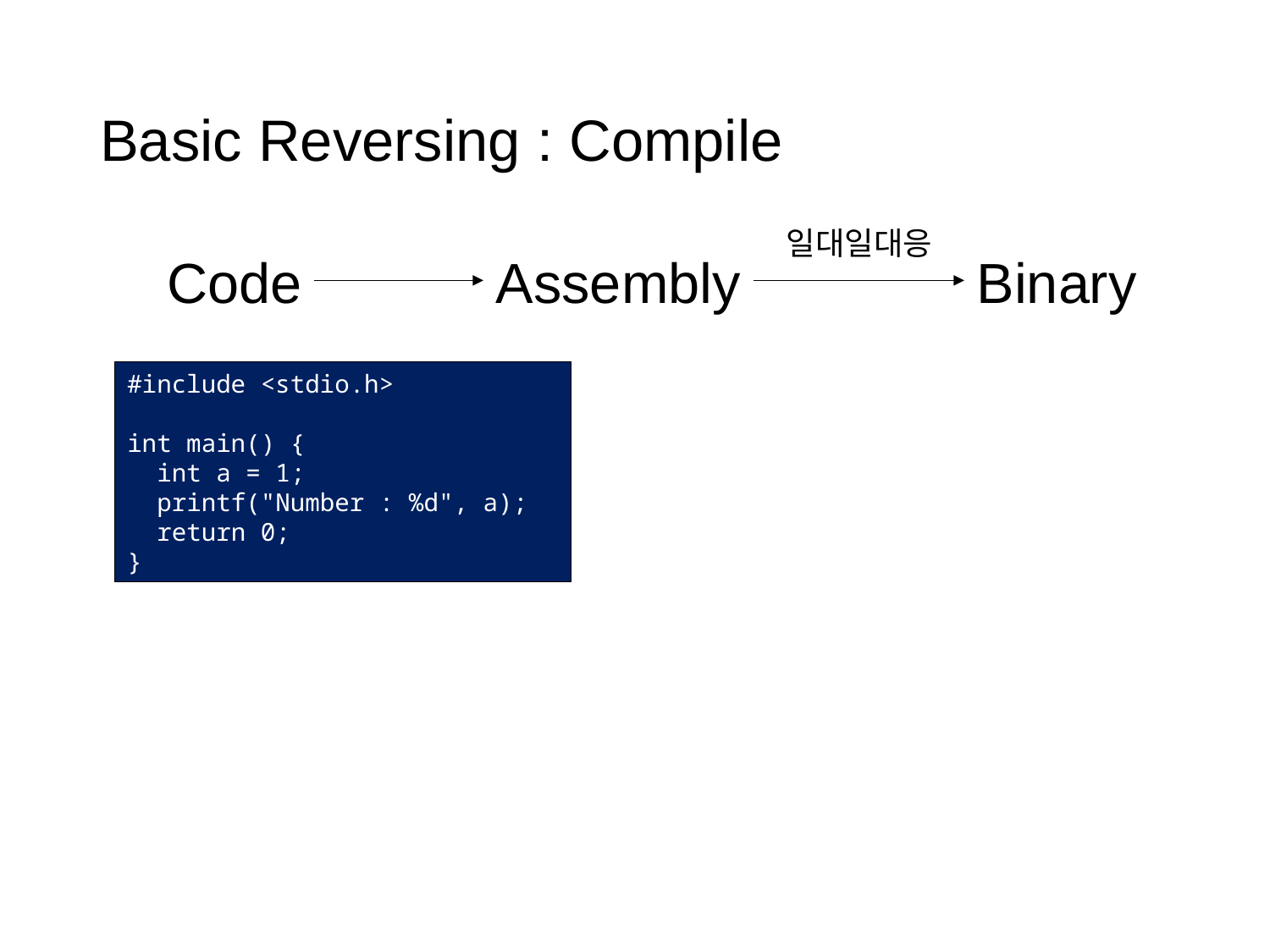

# Basic Reversing : Compile
일대일대응
Code
Binary
Assembly
#include <stdio.h>

int main() {
  int a = 1;
  printf("Number : %d", a);
  return 0;
}